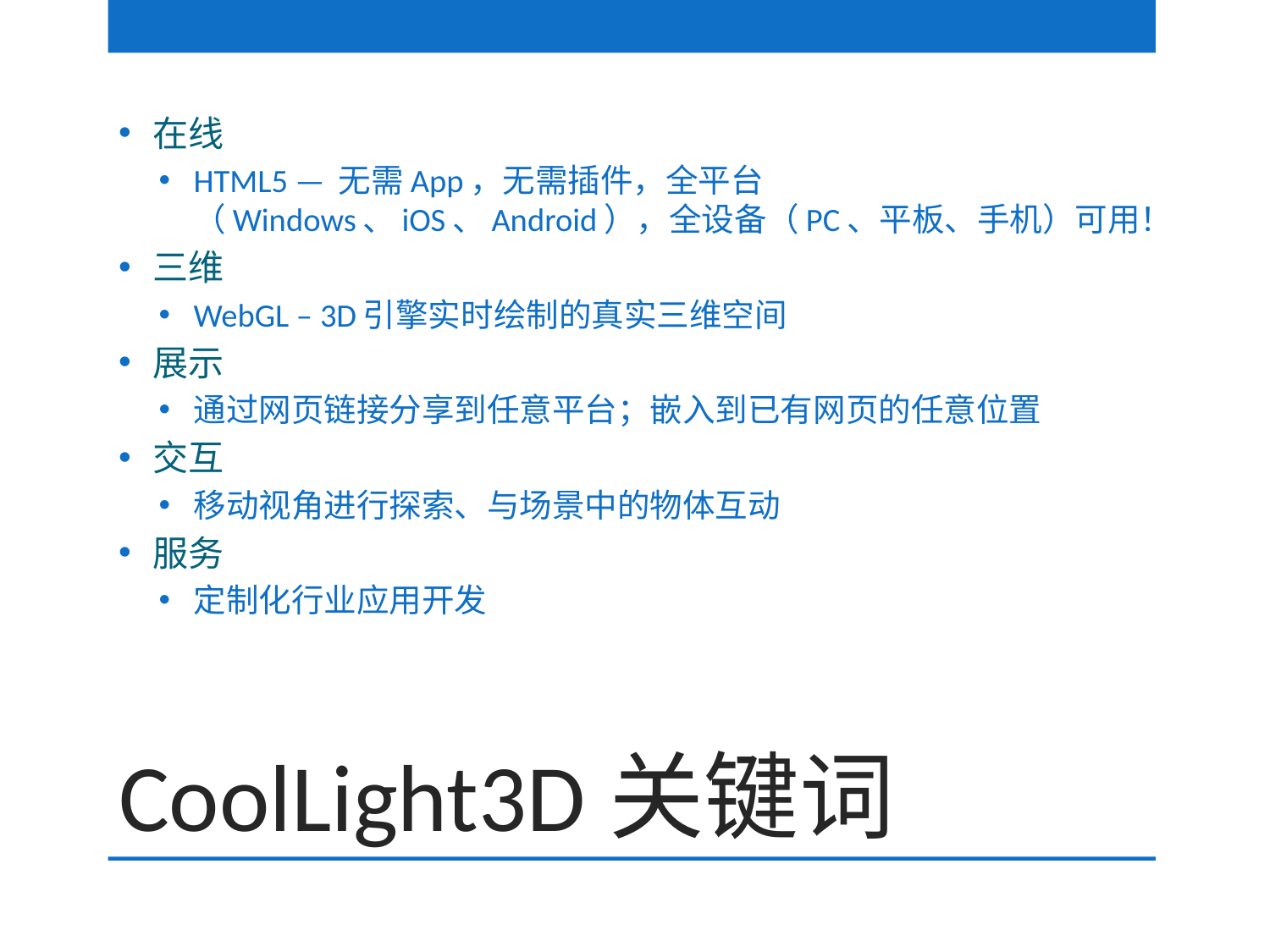

在线
HTML5 — 无需App，无需插件，全平台（Windows、iOS、Android），全设备（PC、平板、手机）可用！
三维
WebGL – 3D引擎实时绘制的真实三维空间
展示
通过网页链接分享到任意平台；嵌入到已有网页的任意位置
交互
移动视角进行探索、与场景中的物体互动
服务
定制化行业应用开发
# CoolLight3D关键词